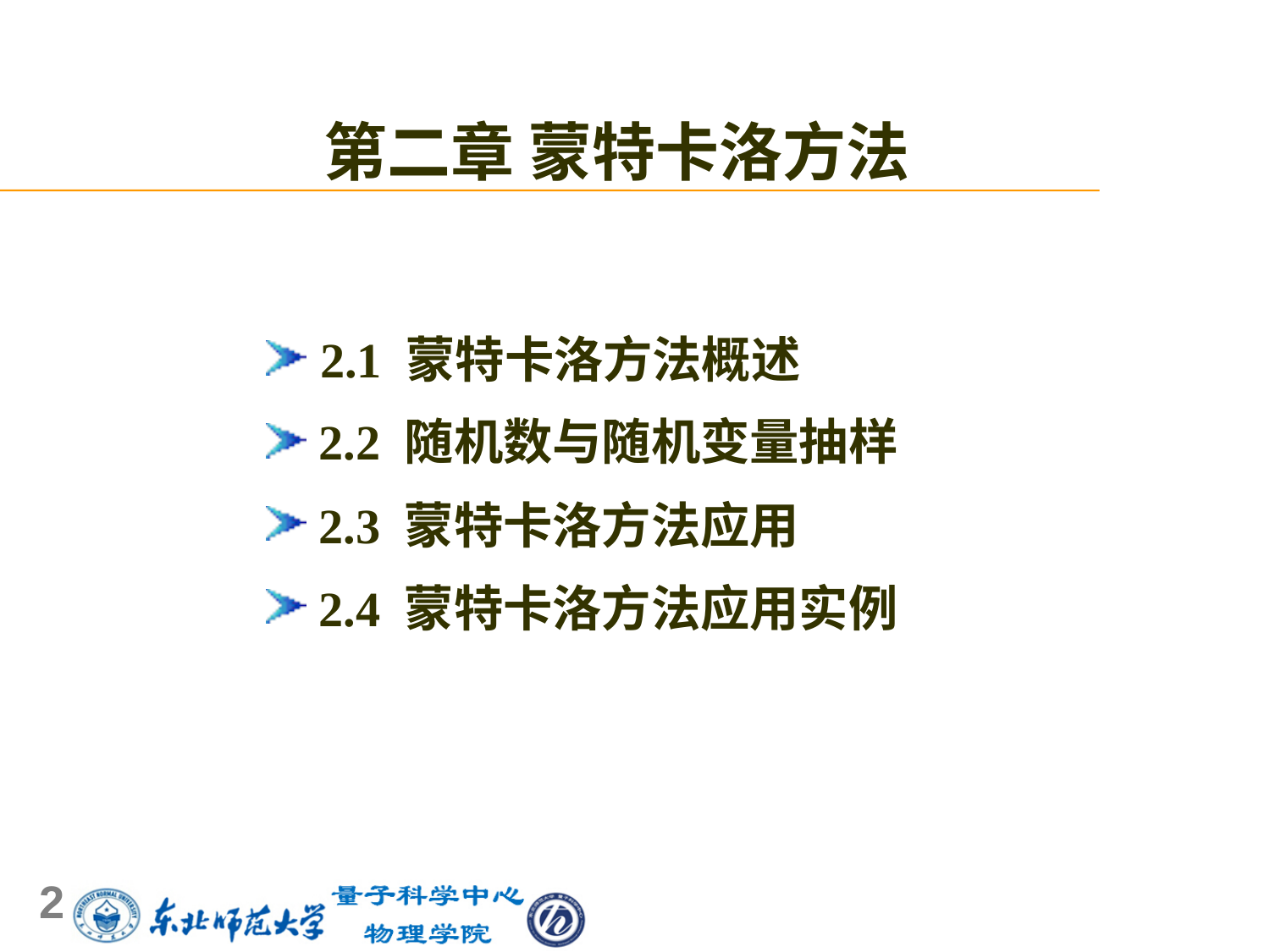

第二章 蒙特卡洛方法

 2.1 蒙特卡洛方法概述
 2.2 随机数与随机变量抽样
 2.3 蒙特卡洛方法应用
 2.4 蒙特卡洛方法应用实例
2